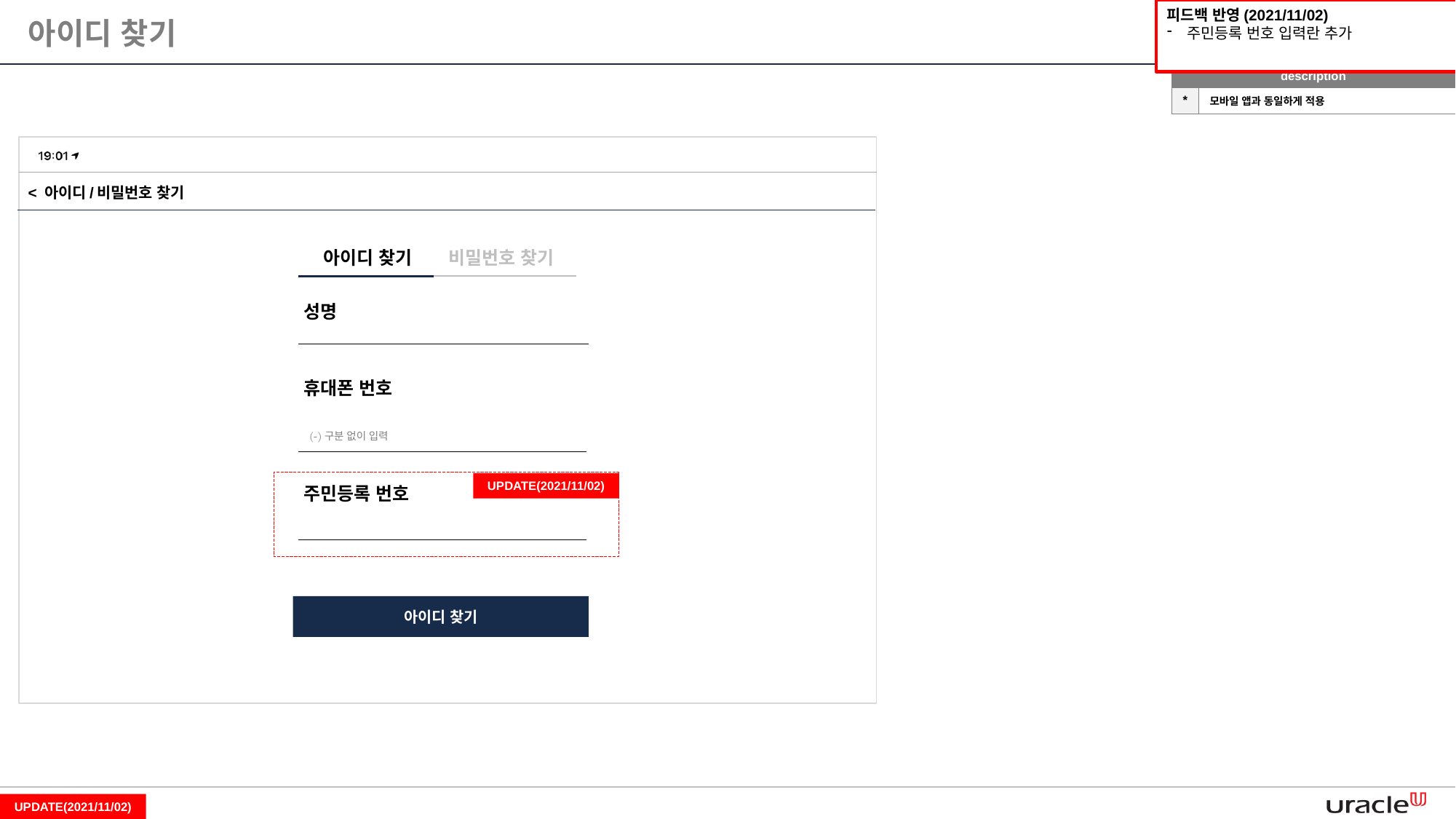

피드백 반영(2021/11/02)
주민등록 번호 입력란 추가
아이디 찾기
| description |  |
| --- | --- |
| \* | 모바일 앱과 동일하게 적용 |
< 아이디/비밀번호 찾기
아이디 찾기
비밀번호 찾기
성명
휴대폰 번호
(-)구분 없이 입력

UPDATE(2021/11/02)
주민등록 번호
아이디 찾기
UPDATE(2021/11/02)